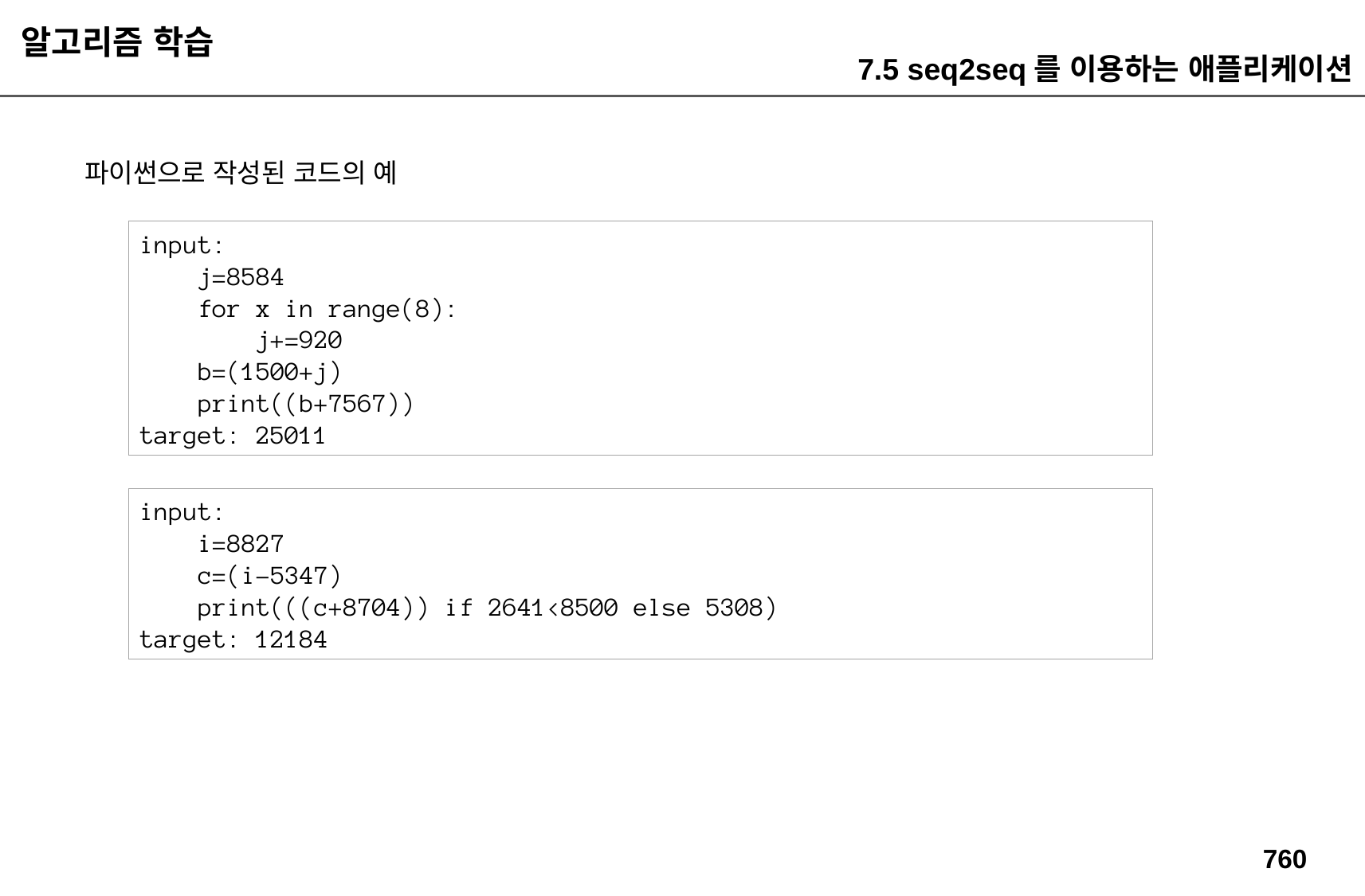

알고리즘 학습
7.5 seq2seq를 이용하는 애플리케이션
파이썬으로 작성된 코드의 예
input:
    j=8584
    for x in range(8):
        j+=920
    b=(1500+j)
    print((b+7567))
target: 25011
input:
    i=8827
    c=(i-5347)
    print(((c+8704)) if 2641<8500 else 5308)
target: 12184